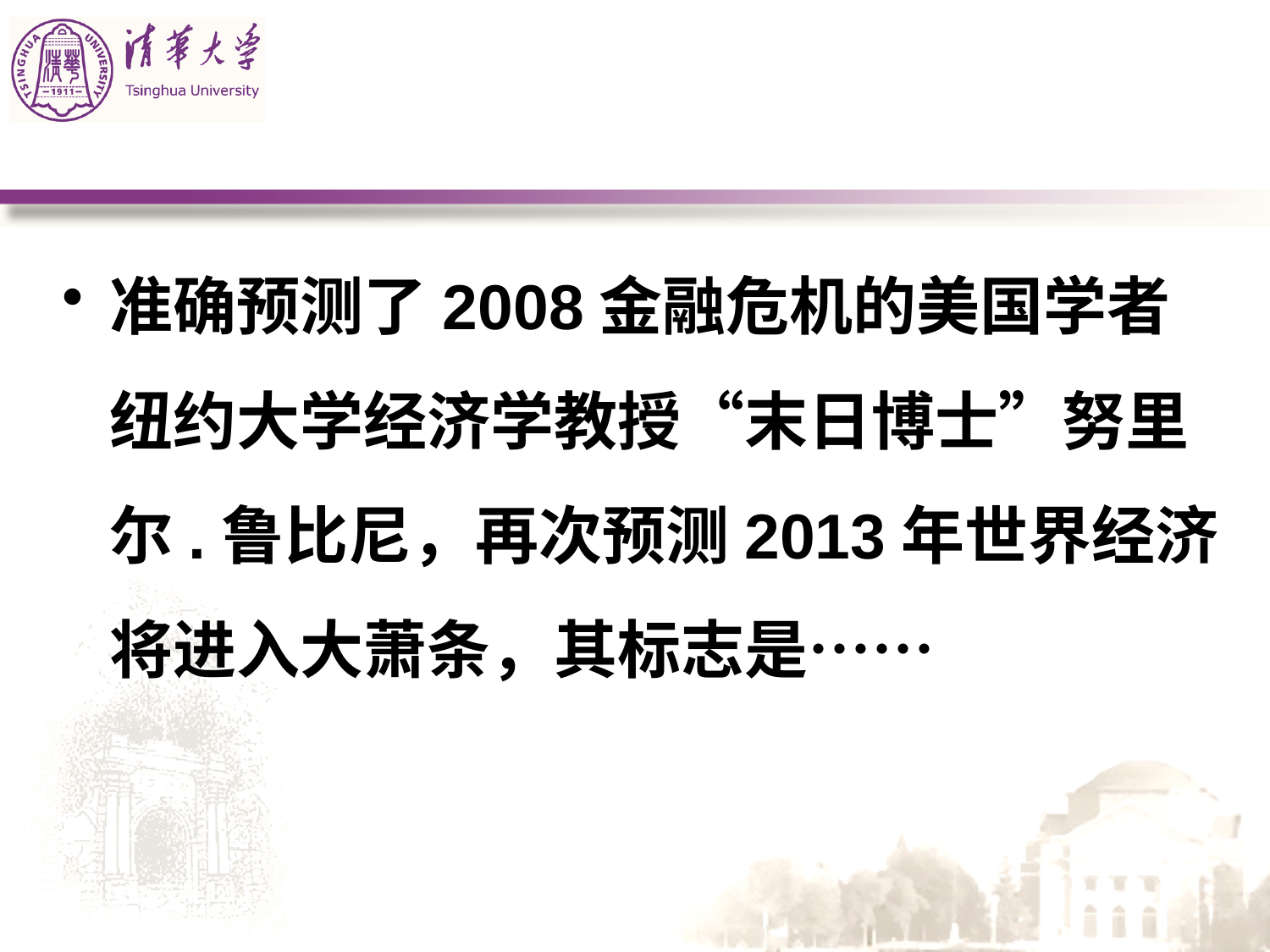

#
准确预测了2008金融危机的美国学者纽约大学经济学教授“末日博士”努里尔.鲁比尼，再次预测2013年世界经济将进入大萧条，其标志是……